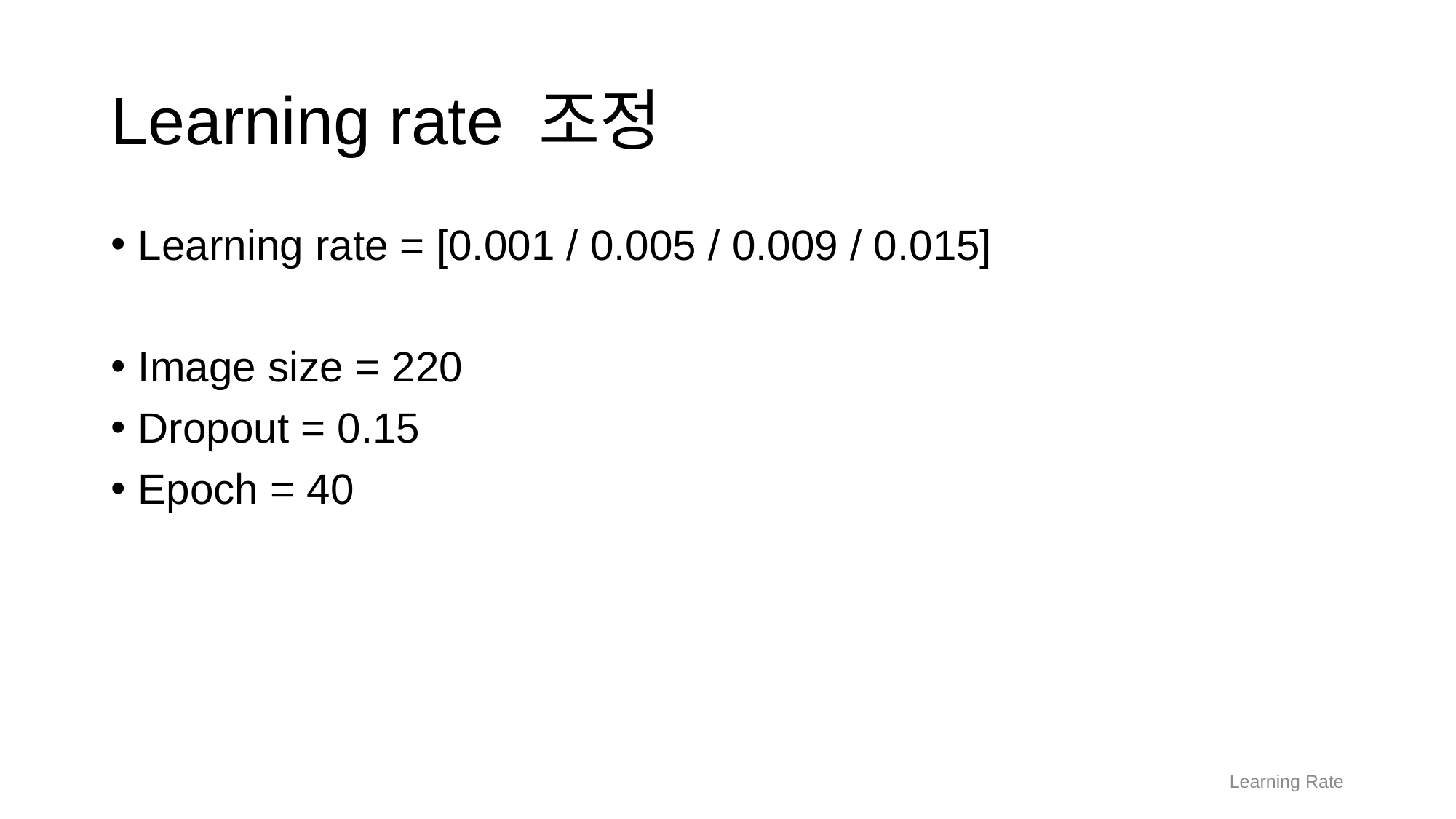

# Learning rate 조정
Learning rate = [0.001 / 0.005 / 0.009 / 0.015]

Image size = 220
Dropout = 0.15
Epoch = 40

Learning Rate